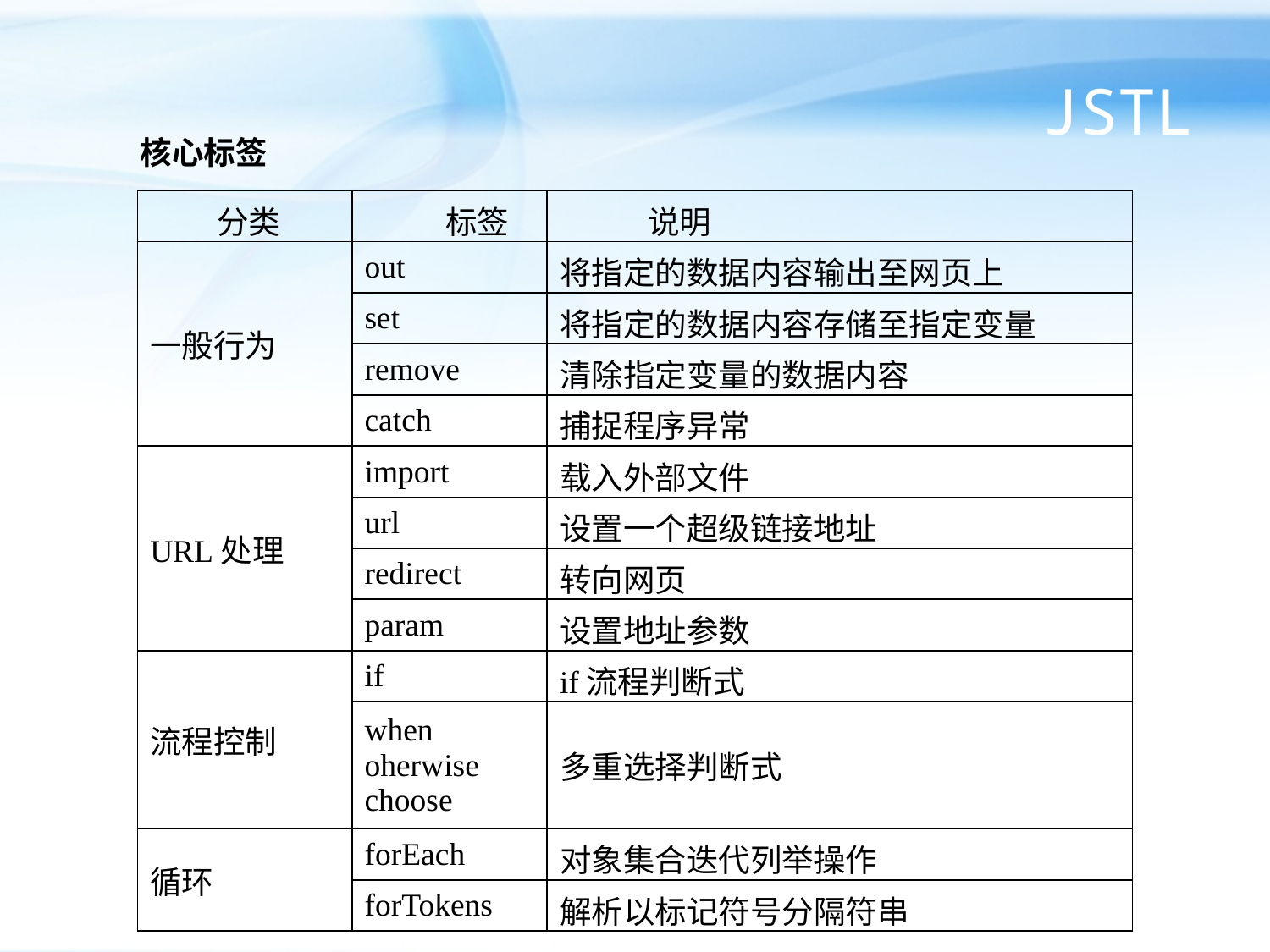

# JSTL
核心标签
| 分类 | 标签 | 说明 |
| --- | --- | --- |
| 一般行为 | out | 将指定的数据内容输出至网页上 |
|  | set | 将指定的数据内容存储至指定变量 |
|  | remove | 清除指定变量的数据内容 |
|  | catch | 捕捉程序异常 |
| URL处理 | import | 载入外部文件 |
|  | url | 设置一个超级链接地址 |
|  | redirect | 转向网页 |
|  | param | 设置地址参数 |
| 流程控制 | if | if流程判断式 |
|  | when oherwise choose | 多重选择判断式 |
| 循环 | forEach | 对象集合迭代列举操作 |
|  | forTokens | 解析以标记符号分隔符串 |